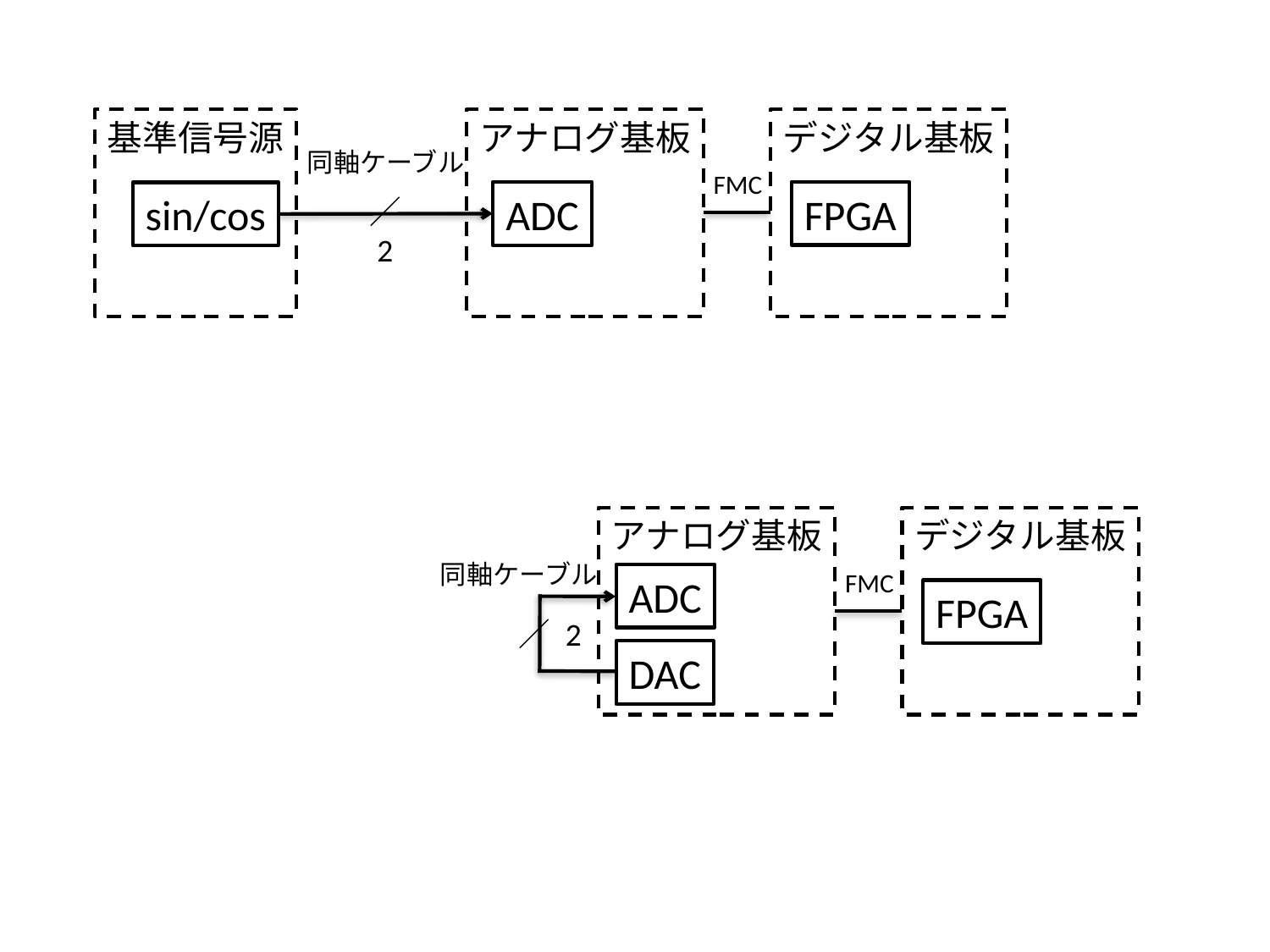

基準信号源

アナログ基板

デジタル基板

同軸ケーブル
FMC
FPGA
ADC
sin/cos
／
2
アナログ基板

デジタル基板

同軸ケーブル
FMC
ADC
FPGA
／ 2
DAC